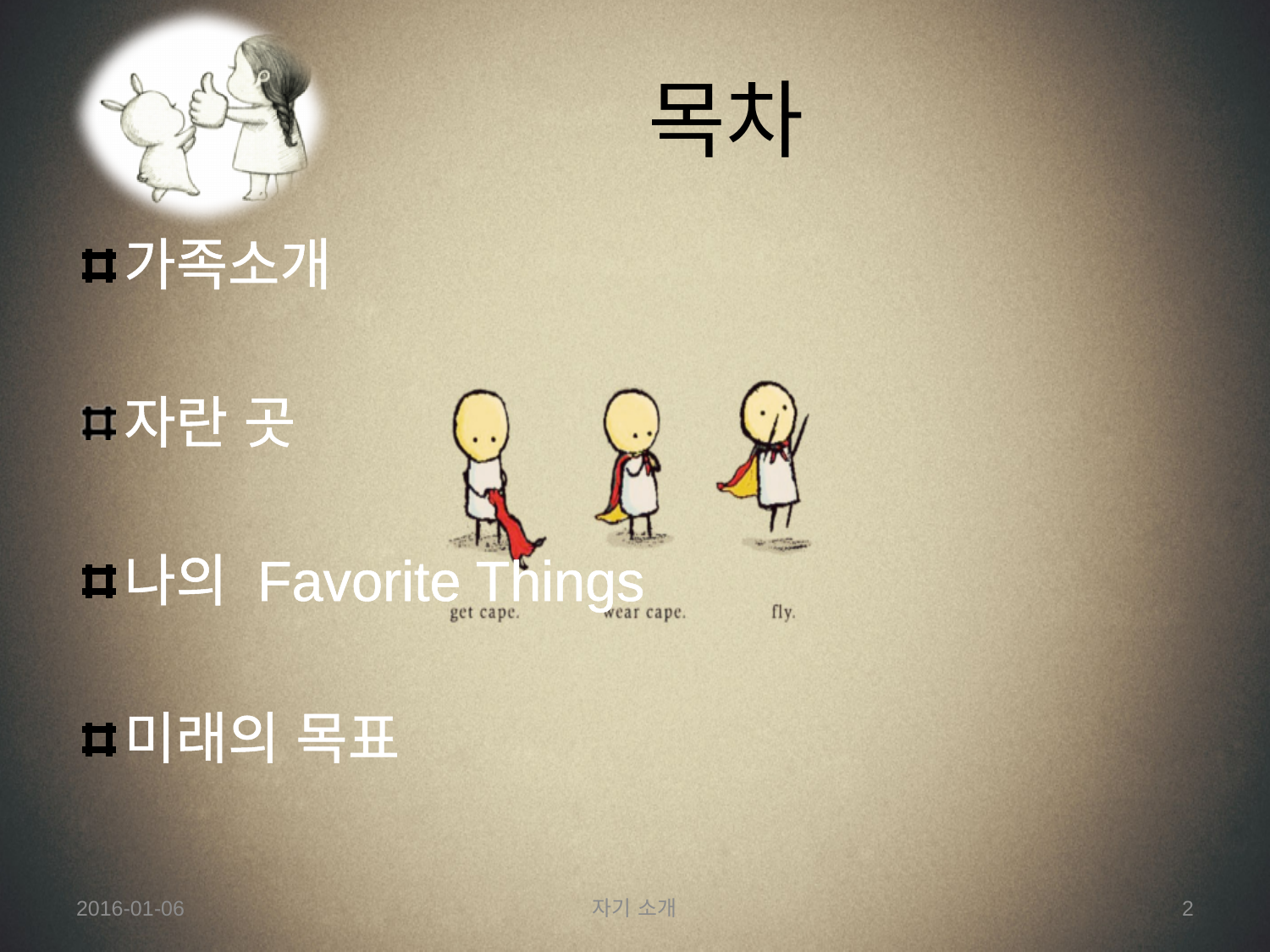

# 목차
가족소개

자란 곳

나의 Favorite Things

미래의 목표

2016-01-06
자기 소개
2